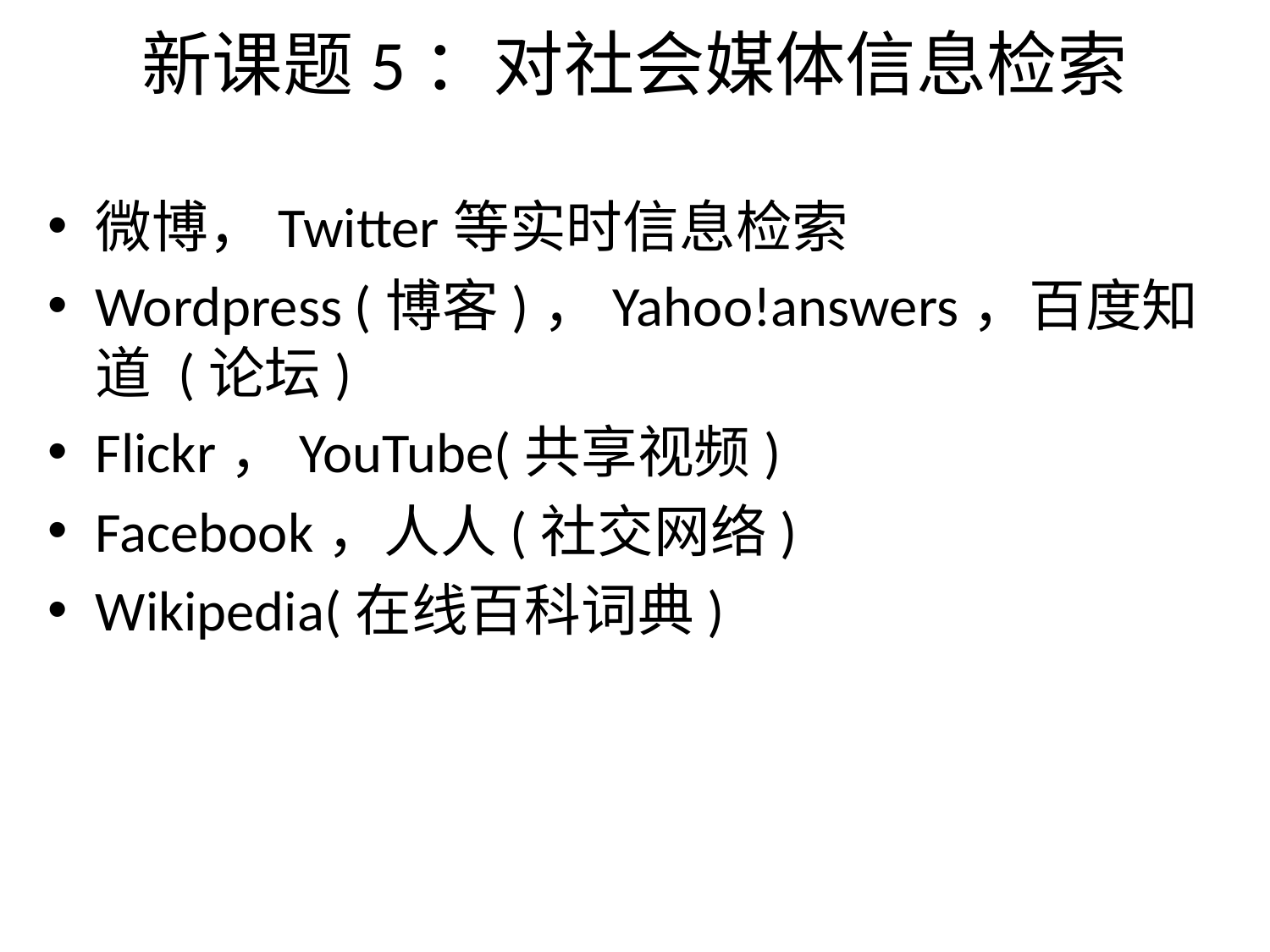

# 新课题5：对社会媒体信息检索
微博，Twitter等实时信息检索
Wordpress (博客)，Yahoo!answers，百度知道 (论坛)
Flickr，YouTube(共享视频)
Facebook，人人(社交网络)
Wikipedia(在线百科词典)